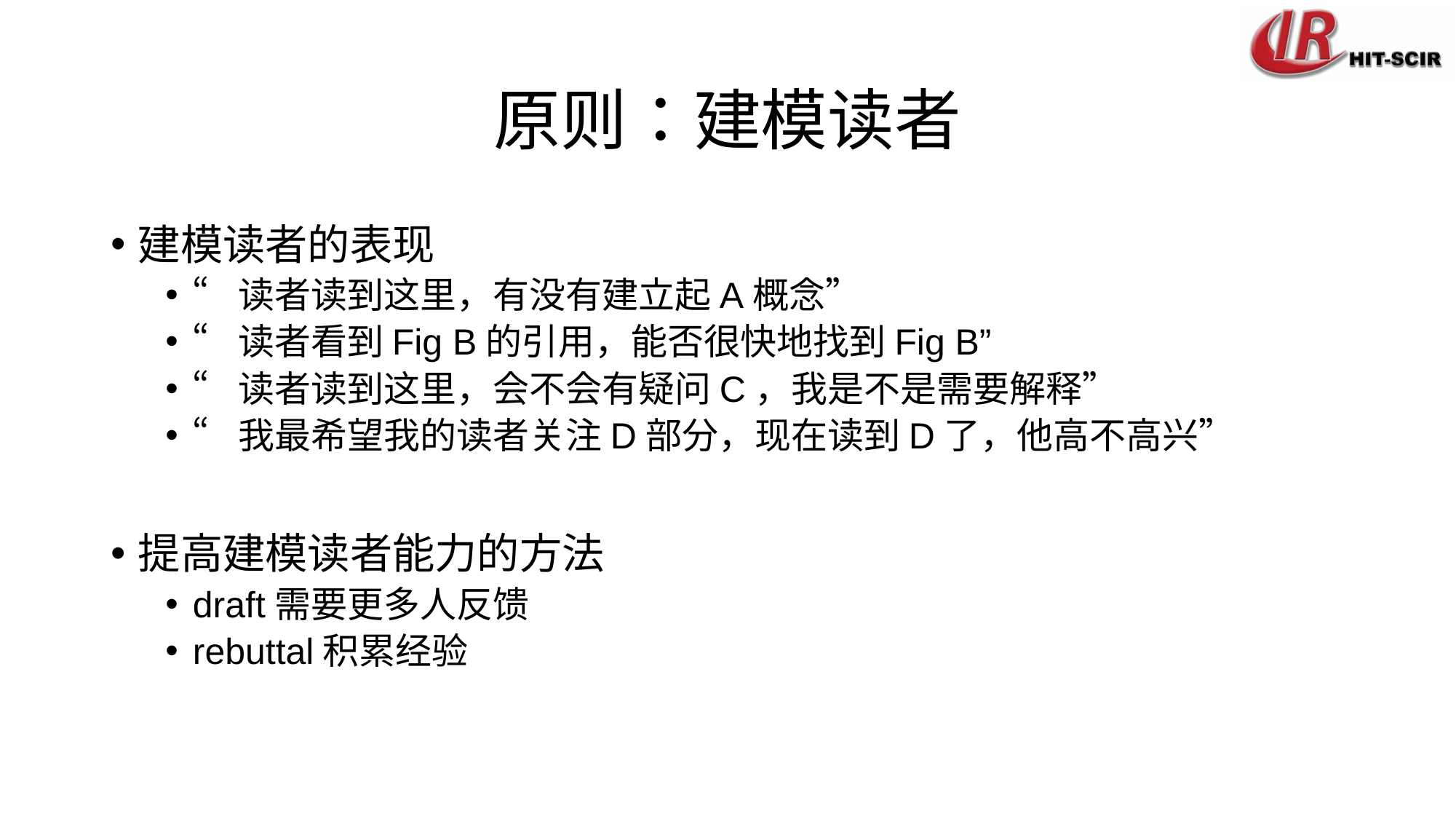

# 原则：建模读者
建模读者的表现
“读者读到这里，有没有建立起A概念”
“读者看到Fig B的引用，能否很快地找到Fig B”
“读者读到这里，会不会有疑问C，我是不是需要解释”
“我最希望我的读者关注D部分，现在读到D了，他高不高兴”

提高建模读者能力的方法
draft需要更多人反馈
rebuttal积累经验